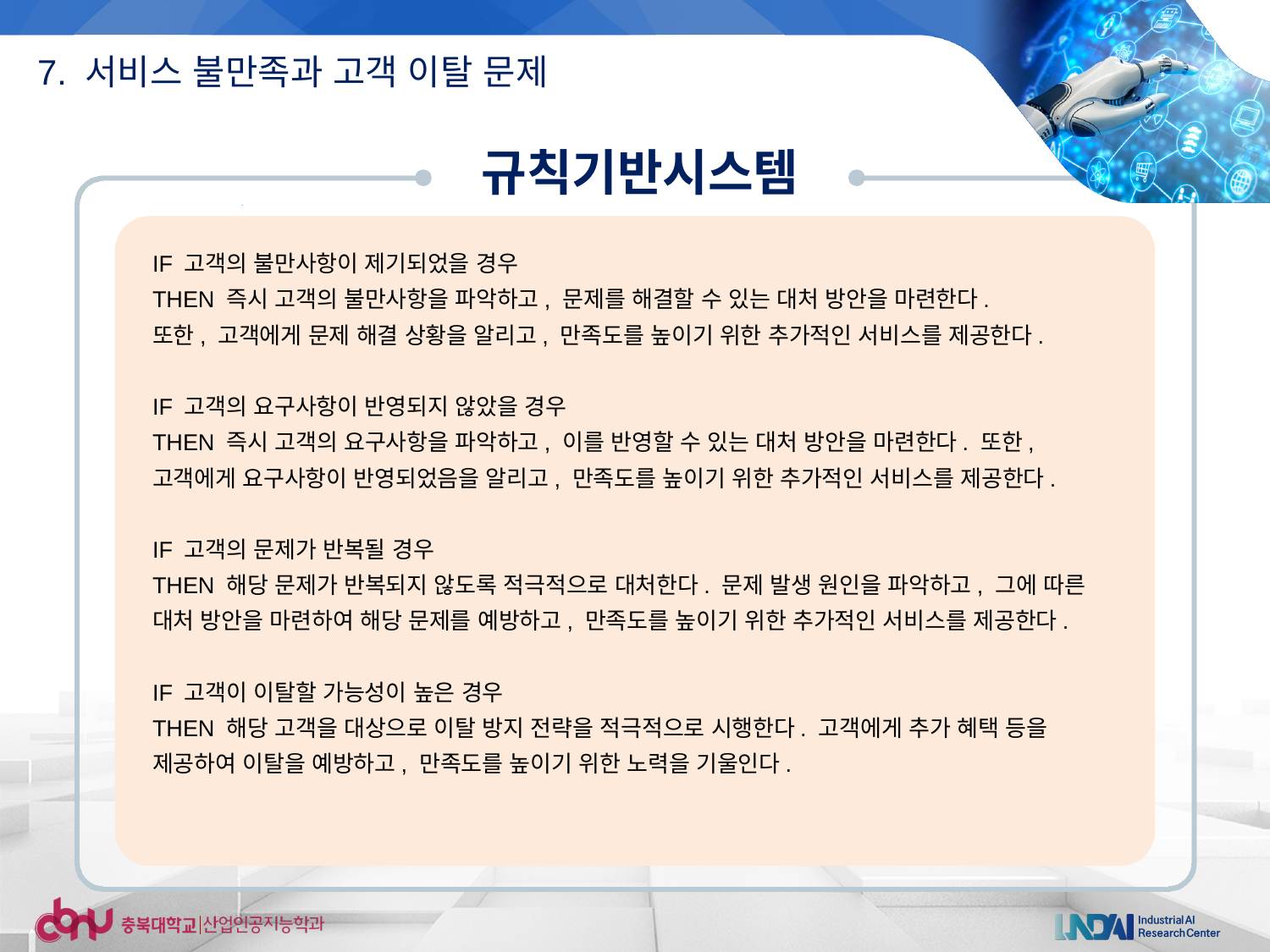

7. 서비스 불만족과 고객 이탈 문제
규칙기반시스템

IF 고객의 불만사항이 제기되었을 경우
THEN 즉시 고객의 불만사항을 파악하고, 문제를 해결할 수 있는 대처 방안을 마련한다.
또한, 고객에게 문제 해결 상황을 알리고, 만족도를 높이기 위한 추가적인 서비스를 제공한다.

IF 고객의 요구사항이 반영되지 않았을 경우
THEN 즉시 고객의 요구사항을 파악하고, 이를 반영할 수 있는 대처 방안을 마련한다. 또한, 고객에게 요구사항이 반영되었음을 알리고, 만족도를 높이기 위한 추가적인 서비스를 제공한다.

IF 고객의 문제가 반복될 경우
THEN 해당 문제가 반복되지 않도록 적극적으로 대처한다. 문제 발생 원인을 파악하고, 그에 따른 대처 방안을 마련하여 해당 문제를 예방하고, 만족도를 높이기 위한 추가적인 서비스를 제공한다.

IF 고객이 이탈할 가능성이 높은 경우
THEN 해당 고객을 대상으로 이탈 방지 전략을 적극적으로 시행한다. 고객에게 추가 혜택 등을 제공하여 이탈을 예방하고, 만족도를 높이기 위한 노력을 기울인다.